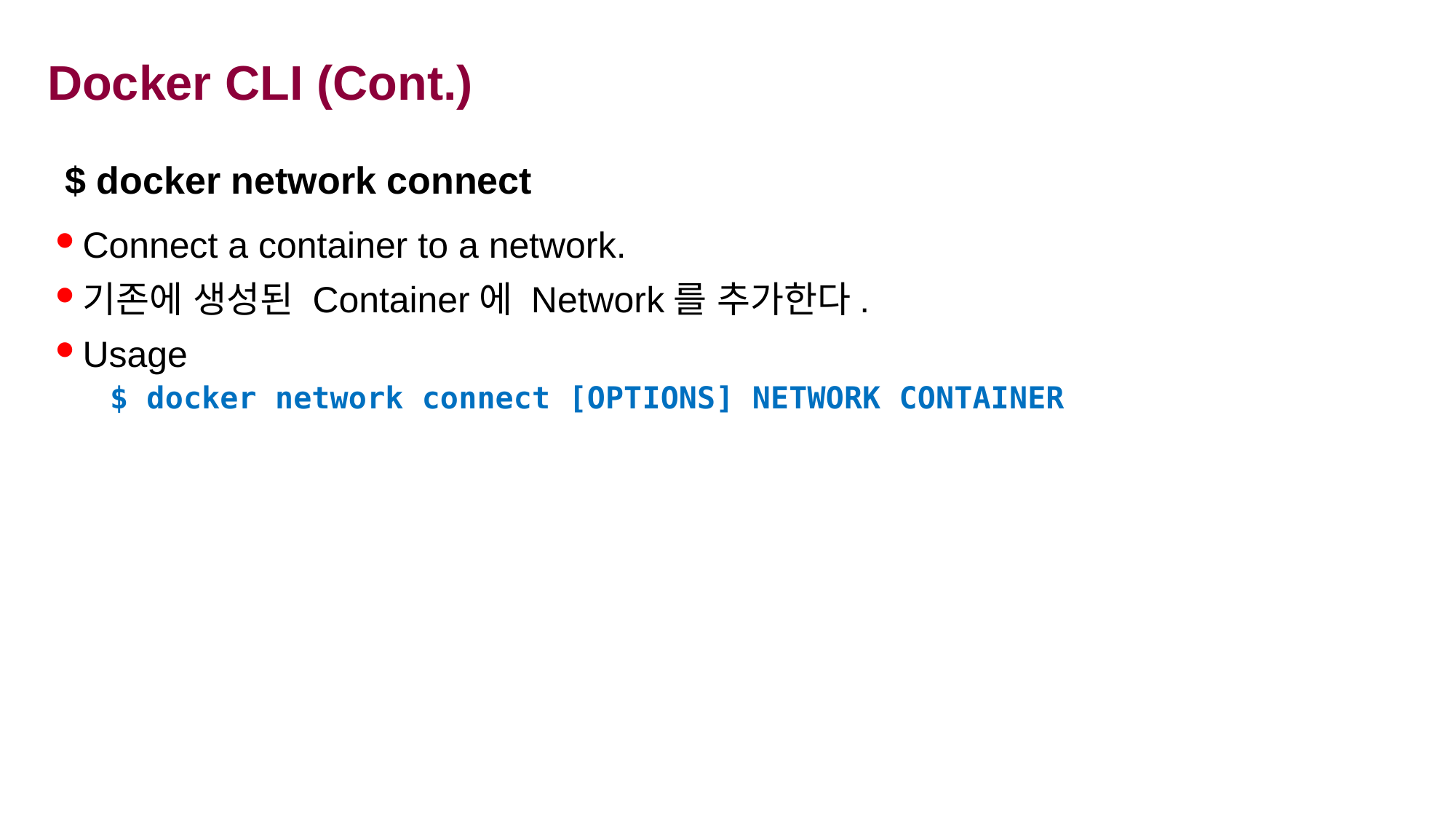

# Docker CLI (Cont.)
$ docker network connect
Connect a container to a network.
기존에 생성된 Container에 Network를 추가한다.
Usage
$ docker network connect [OPTIONS] NETWORK CONTAINER